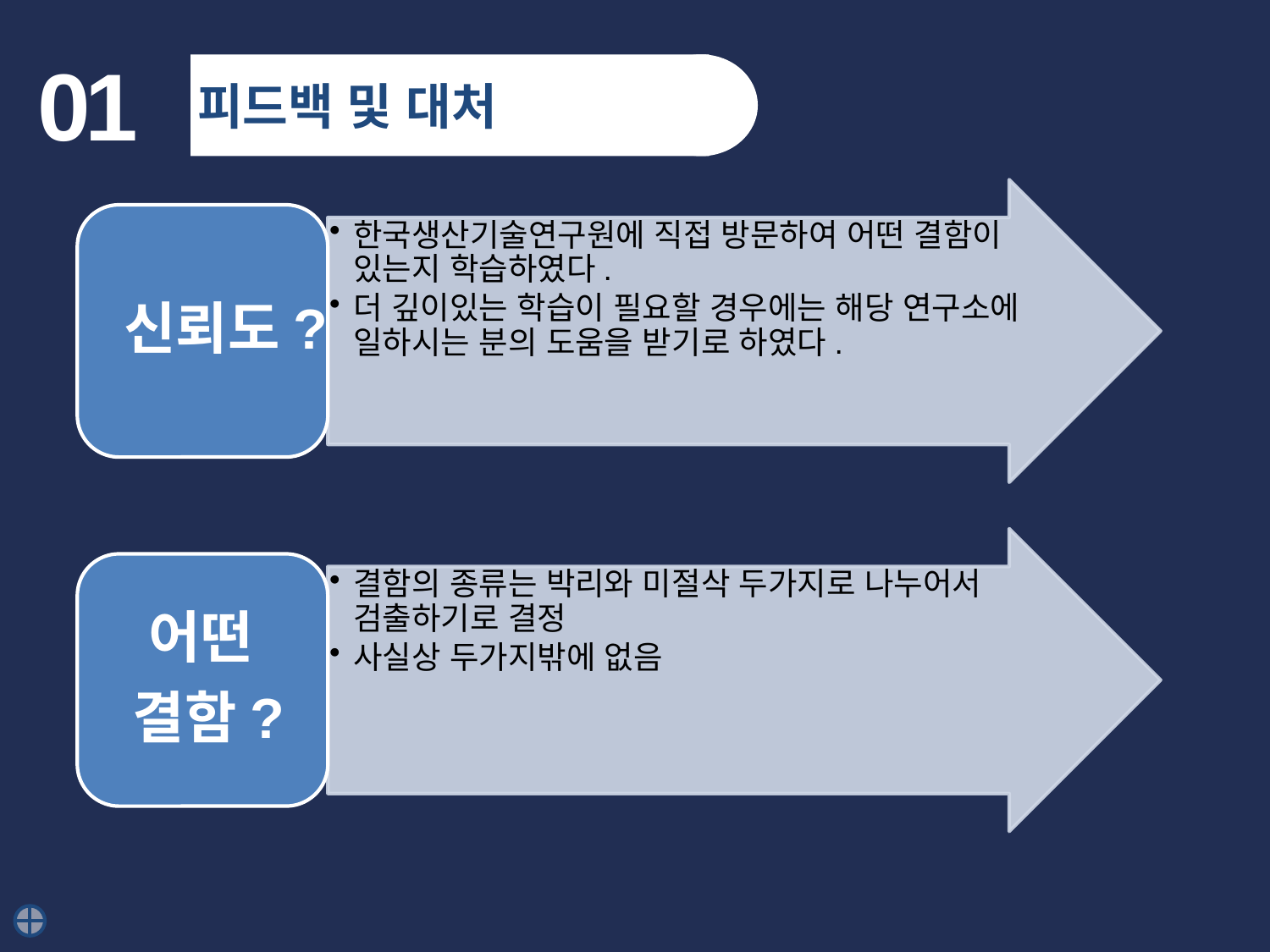

01

피드백 및 대처
한국생산기술연구원에 직접 방문하여 어떤 결함이 있는지 학습하였다.
더 깊이있는 학습이 필요할 경우에는 해당 연구소에 일하시는 분의 도움을 받기로 하였다.
신뢰도?
결함의 종류는 박리와 미절삭 두가지로 나누어서 검출하기로 결정
사실상 두가지밖에 없음
어떤
결함?